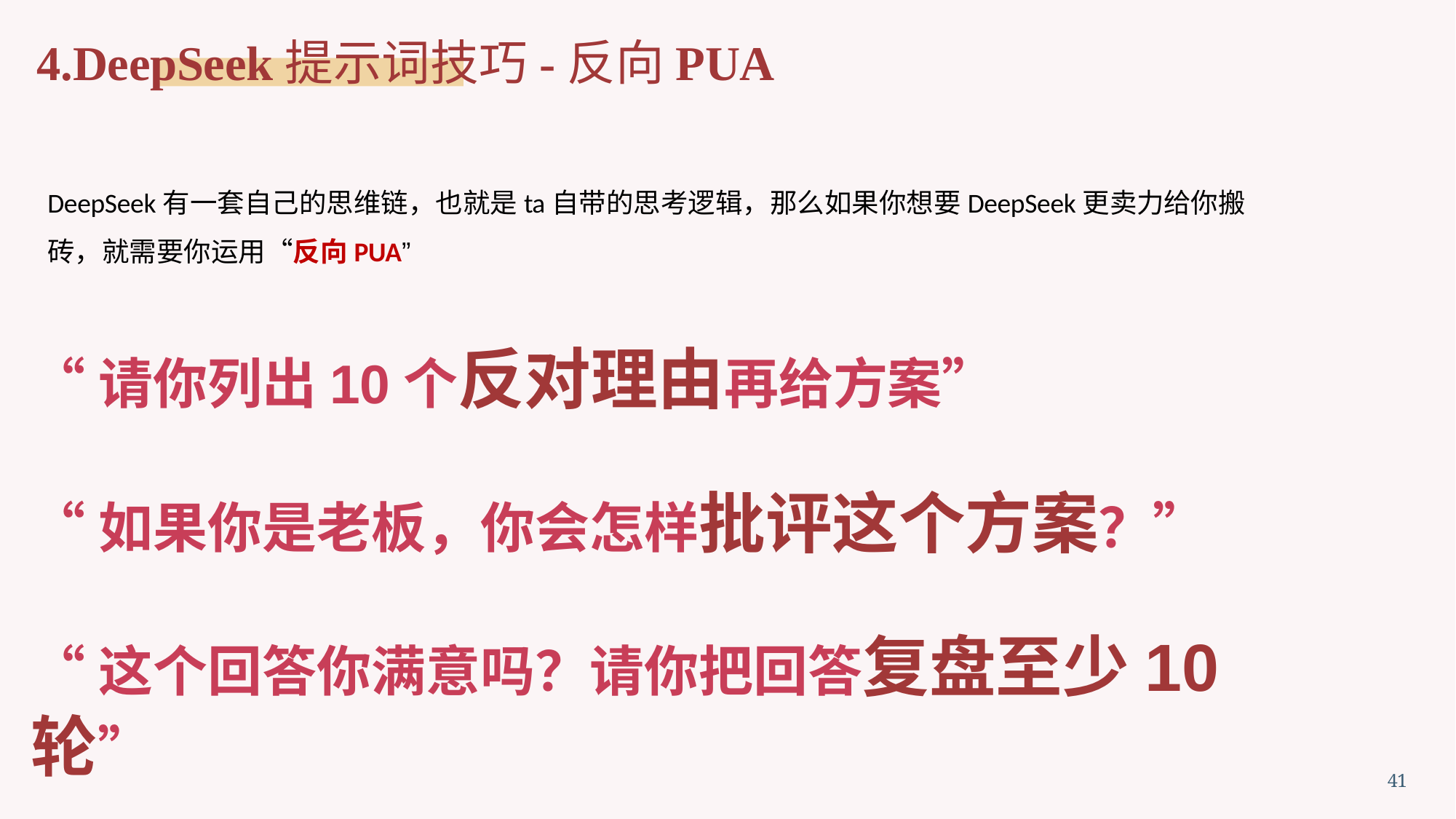

# 4.DeepSeek提示词技巧-反向PUA

DeepSeek有一套自己的思维链，也就是ta自带的思考逻辑，那么如果你想要DeepSeek更卖力给你搬砖，就需要你运用“反向PUA”
“请你列出10个反对理由再给方案”
“如果你是老板，你会怎样批评这个方案？”
“这个回答你满意吗？请你把回答复盘至少10轮”
41